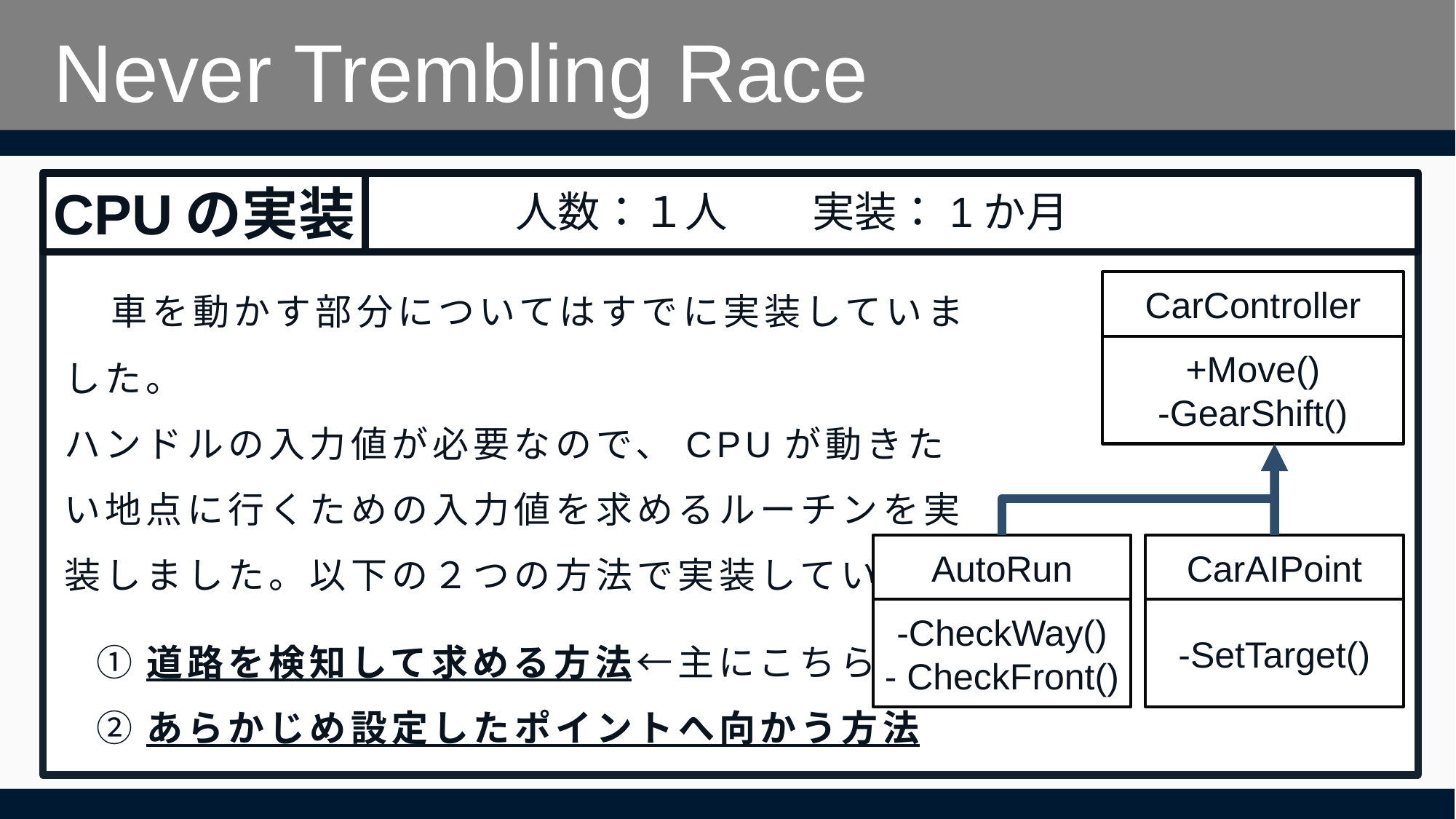

# Never Trembling Race
人数：１人　　実装：1か月
CPUの実装
　車を動かす部分についてはすでに実装していました。
ハンドルの入力値が必要なので、CPUが動きたい地点に行くための入力値を求めるルーチンを実装しました。以下の２つの方法で実装しています。

	①道路を検知して求める方法←主にこちら
	②あらかじめ設定したポイントへ向かう方法
CarController
+Move()
-GearShift()
AutoRun
CarAIPoint
-CheckWay()
- CheckFront()
-SetTarget()